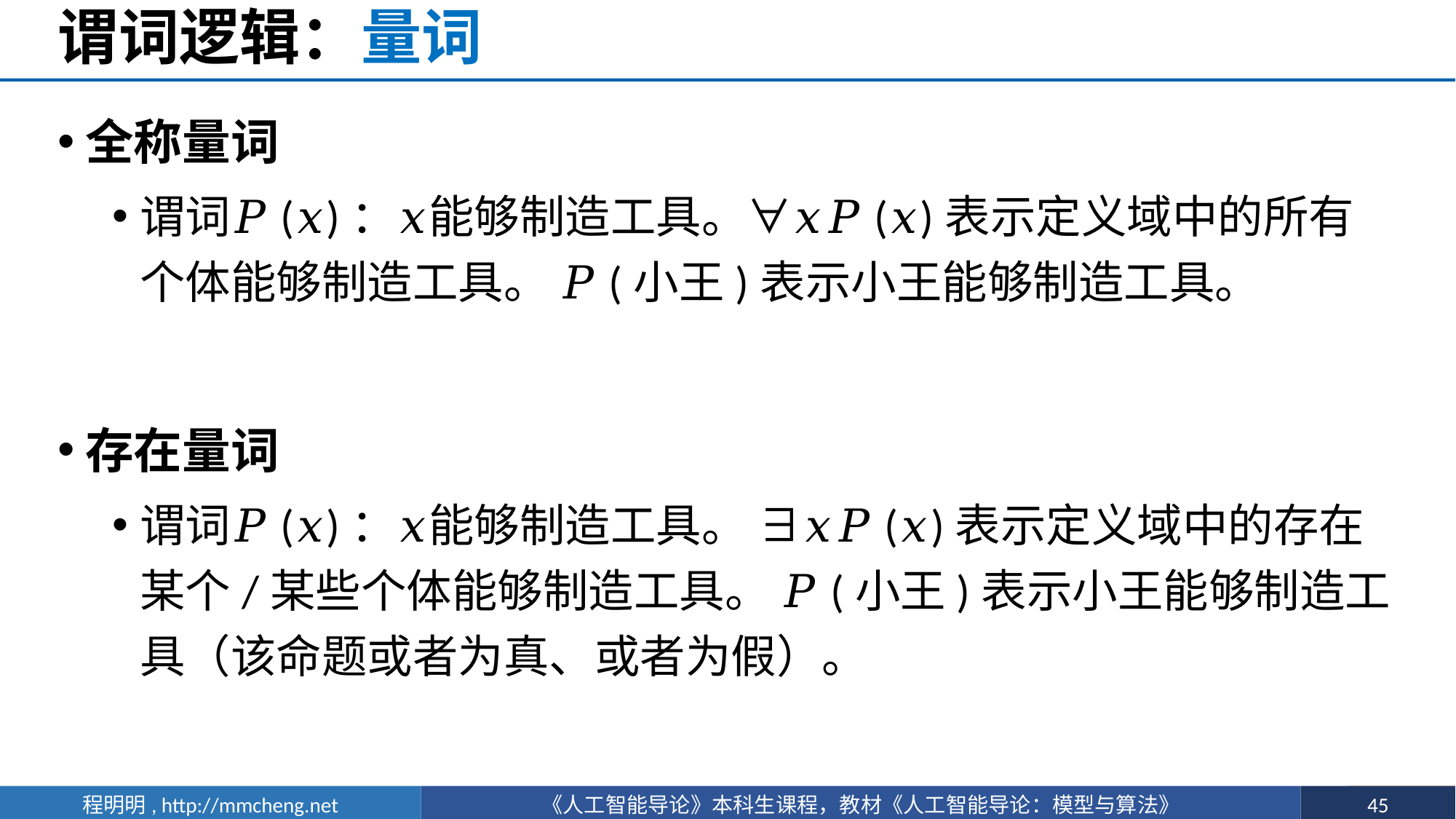

# 谓词逻辑：量词
全称量词
谓词𝑃(𝑥)：𝑥能够制造工具。∀𝑥𝑃(𝑥)表示定义域中的所有个体能够制造工具。 𝑃(小王)表示小王能够制造工具。

存在量词
谓词𝑃(𝑥)：𝑥能够制造工具。 ∃𝑥𝑃(𝑥)表示定义域中的存在某个/某些个体能够制造工具。 𝑃(小王)表示小王能够制造工具（该命题或者为真、或者为假）。